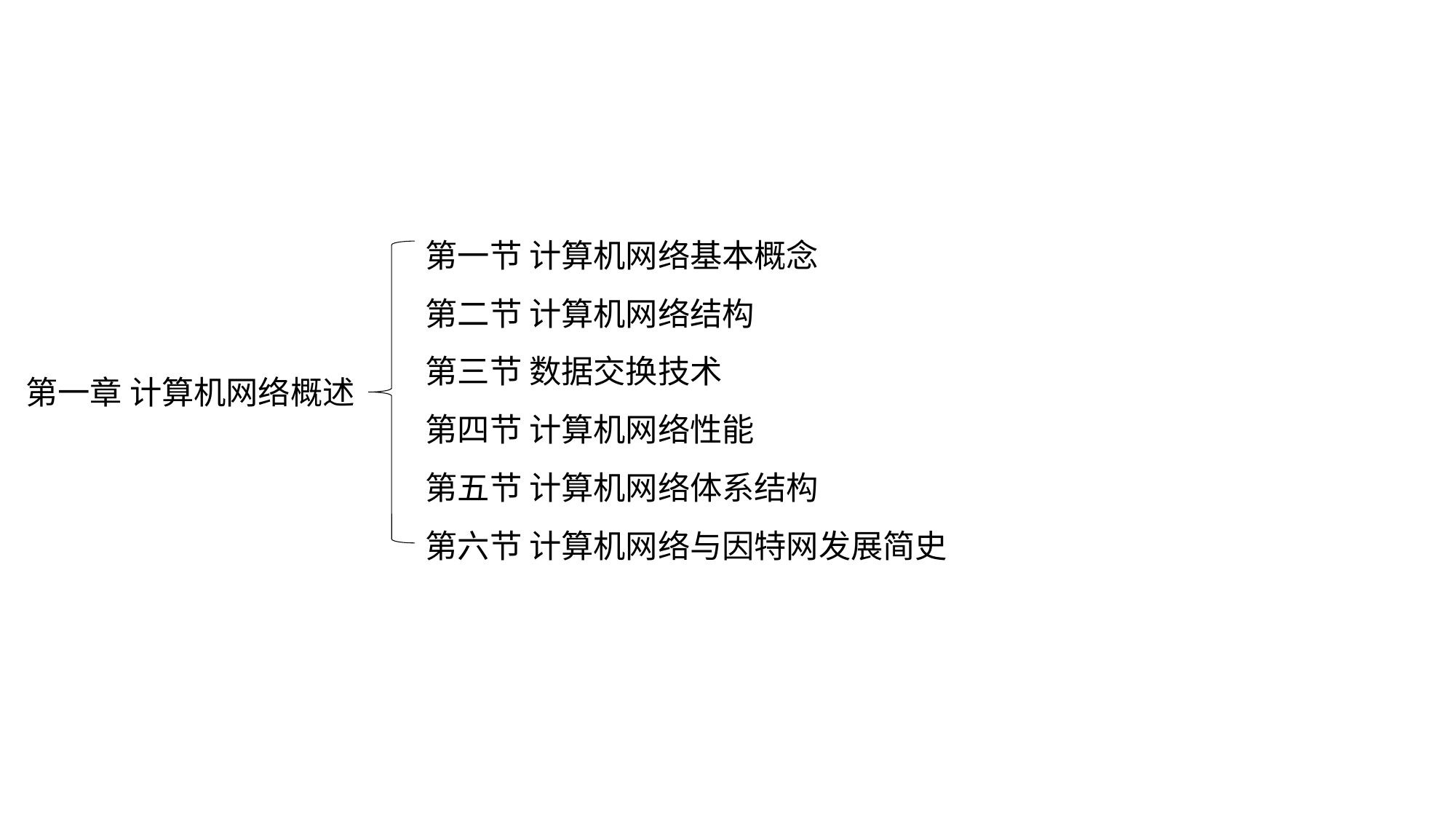

第一节 计算机网络基本概念
第二节 计算机网络结构
第三节 数据交换技术
第四节 计算机网络性能
第五节 计算机网络体系结构
第六节 计算机网络与因特网发展简史

第一章 计算机网络概述